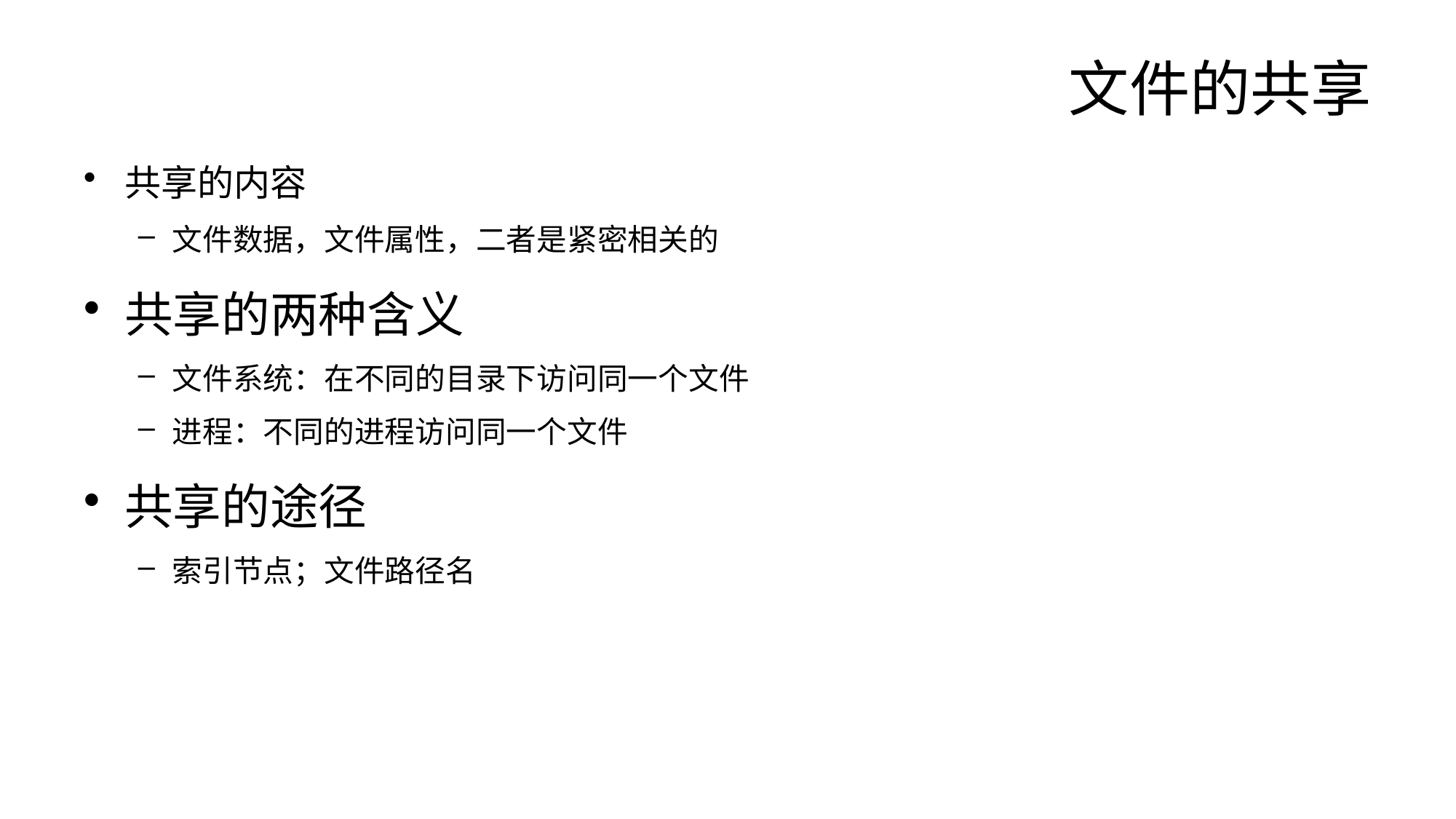

# 文件的共享
共享的内容
文件数据，文件属性，二者是紧密相关的
共享的两种含义
文件系统：在不同的目录下访问同一个文件
进程：不同的进程访问同一个文件
共享的途径
索引节点；文件路径名